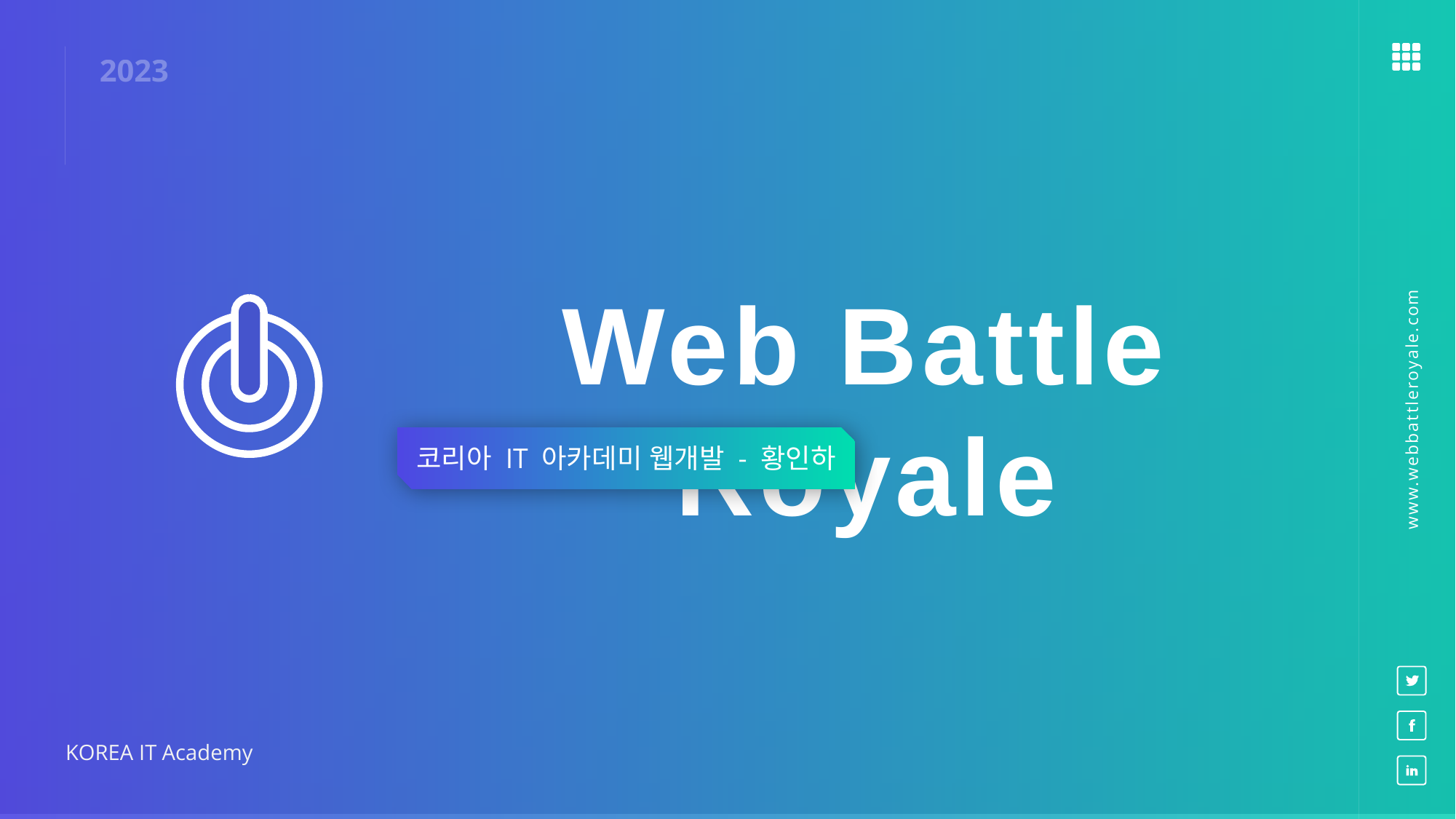

2023
Web Battle Royale

www.webbattleroyale.com

코리아 IT 아카데미 웹개발 - 황인하

KOREA IT Academy